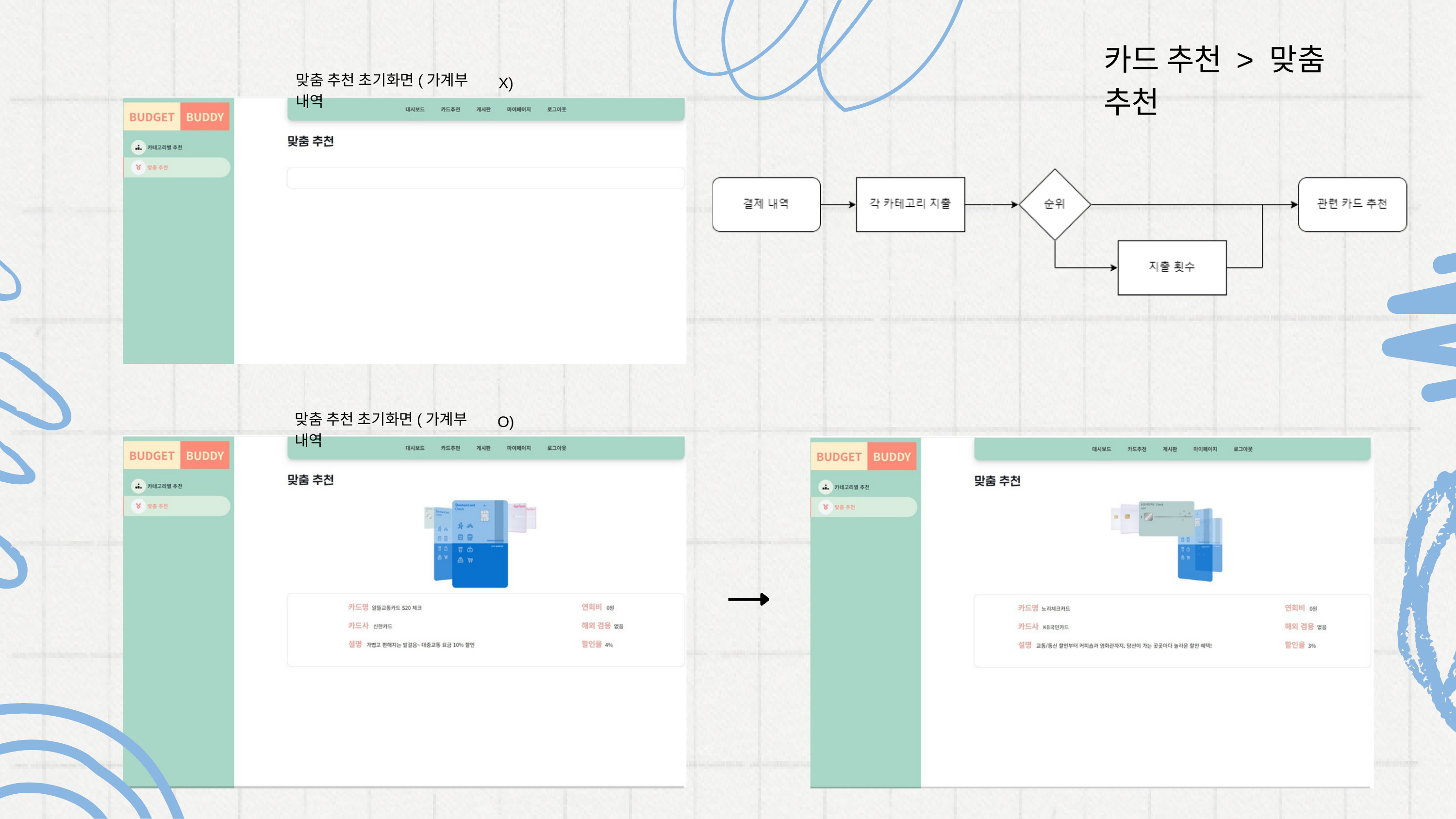

카드 추천 > 맞춤 추천
맞춤 추천 초기화면(가계부 내역
 X)

맞춤 추천 초기화면(가계부 내역
 O)